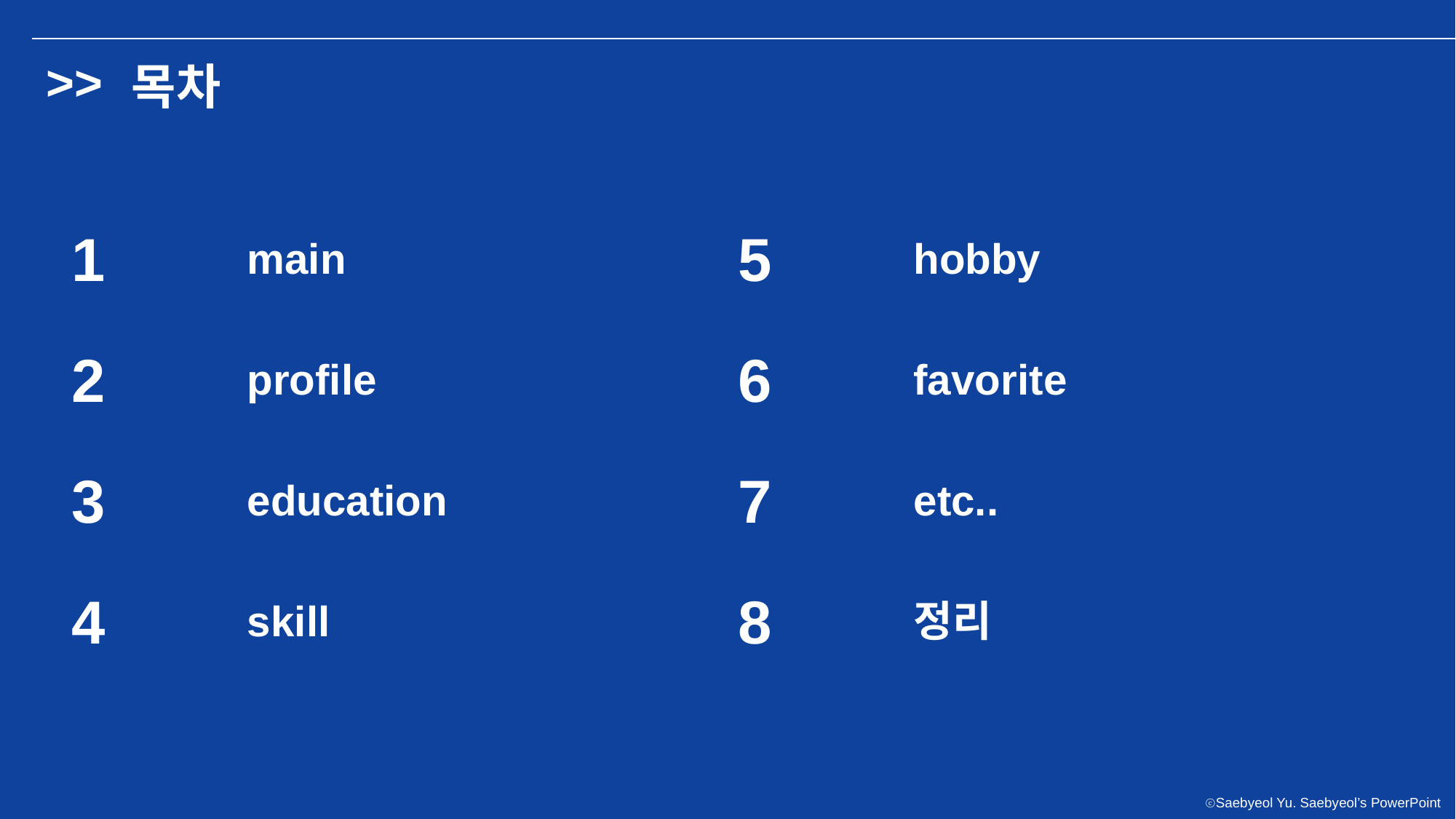

>>
목차
1
5
main
hobby
2
6
profile
favorite
3
7
education
etc..
4
8
skill
정리